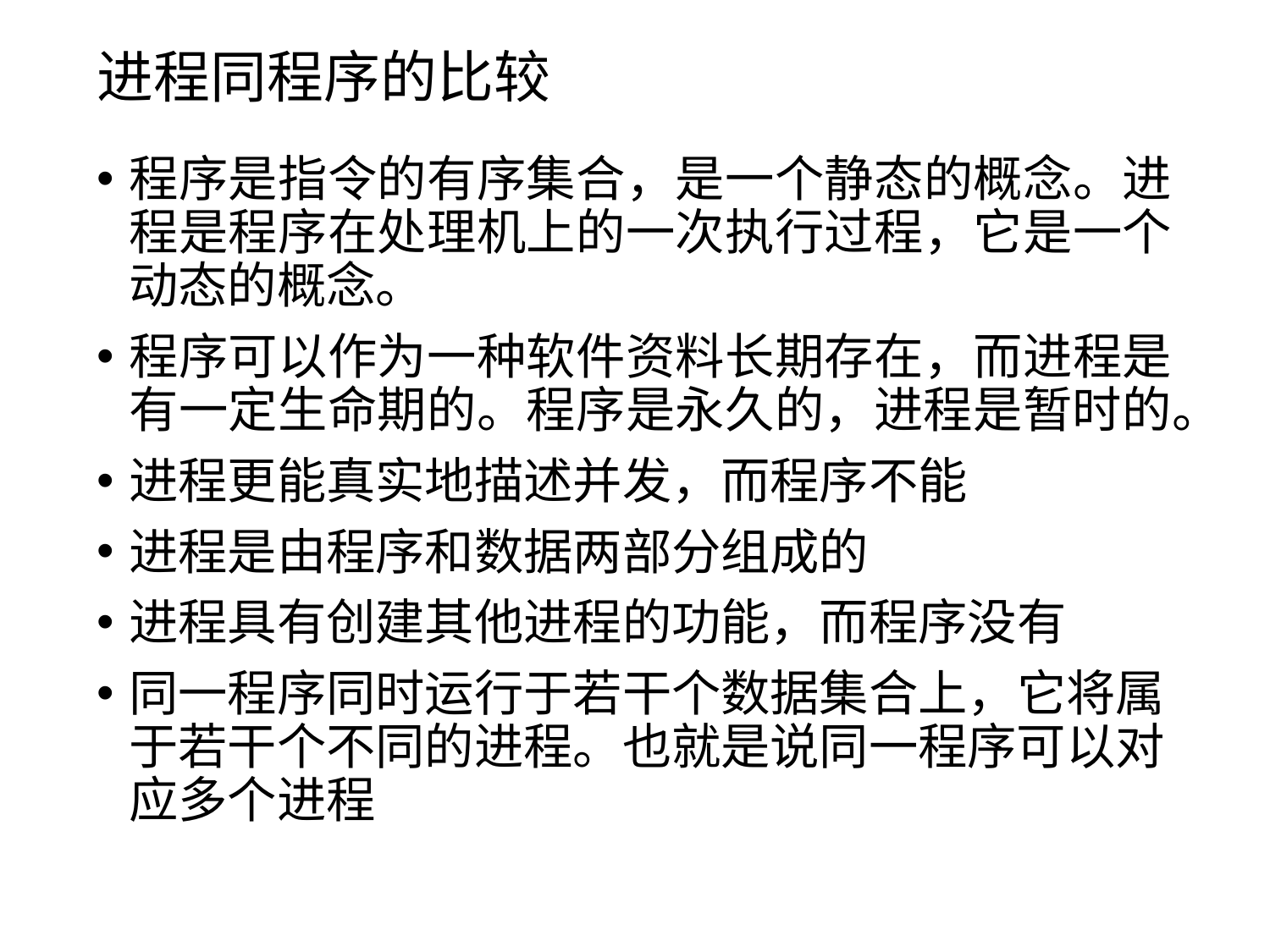

# 进程同程序的比较
程序是指令的有序集合，是一个静态的概念。进程是程序在处理机上的一次执行过程，它是一个动态的概念。
程序可以作为一种软件资料长期存在，而进程是有一定生命期的。程序是永久的，进程是暂时的。
进程更能真实地描述并发，而程序不能
进程是由程序和数据两部分组成的
进程具有创建其他进程的功能，而程序没有
同一程序同时运行于若干个数据集合上，它将属于若干个不同的进程。也就是说同一程序可以对应多个进程